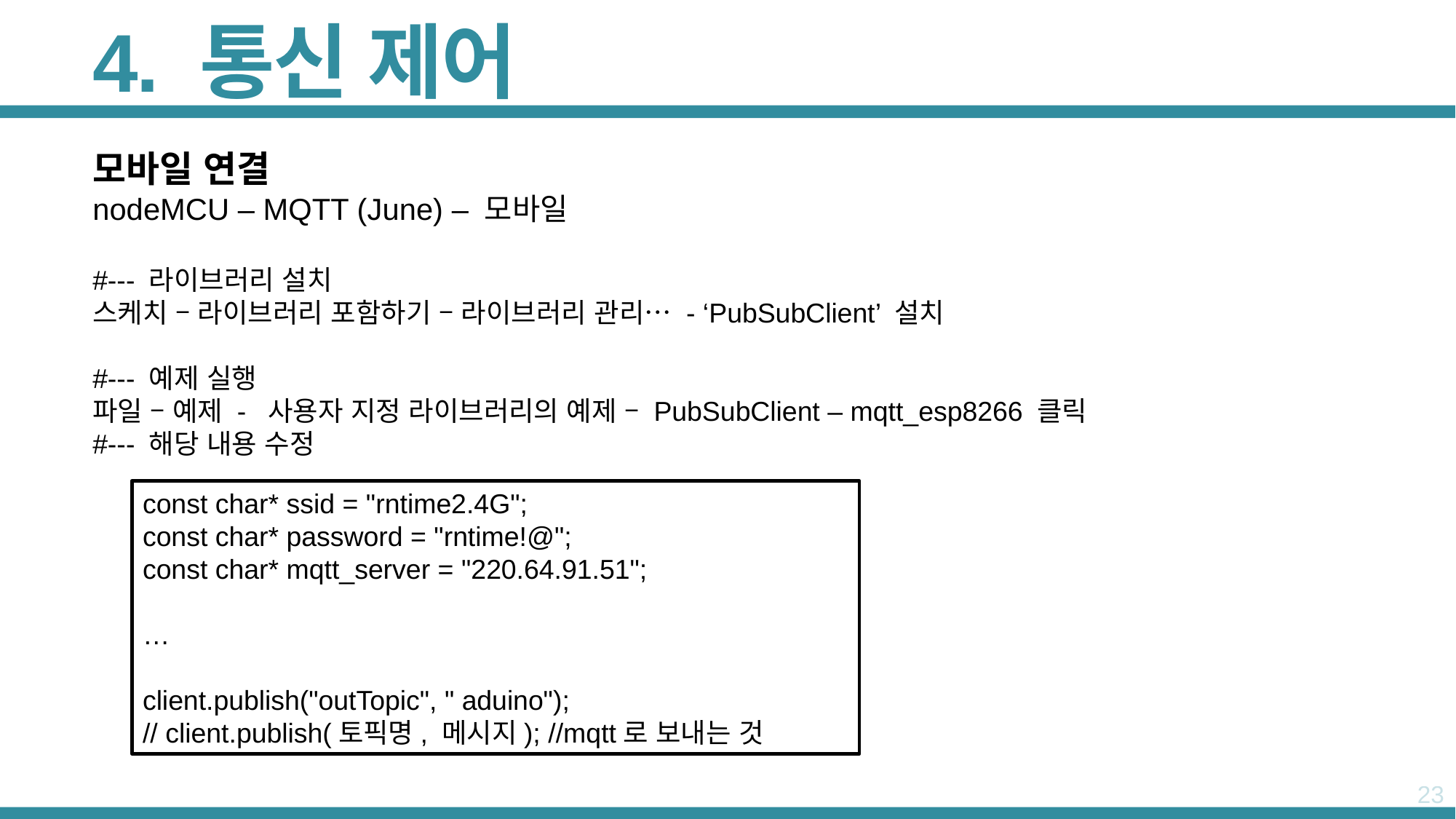

# 4. 통신 제어
모바일 연결
nodeMCU – MQTT (June) – 모바일

#--- 라이브러리 설치
스케치 – 라이브러리 포함하기 – 라이브러리 관리… - ‘PubSubClient’ 설치

#--- 예제 실행
파일 – 예제 -  사용자 지정 라이브러리의 예제 – PubSubClient – mqtt_esp8266 클릭
#--- 해당 내용 수정
const char* ssid = "rntime2.4G";
const char* password = "rntime!@";
const char* mqtt_server = "220.64.91.51";

…

client.publish("outTopic", " aduino");
// client.publish(토픽명, 메시지); //mqtt로 보내는 것
23